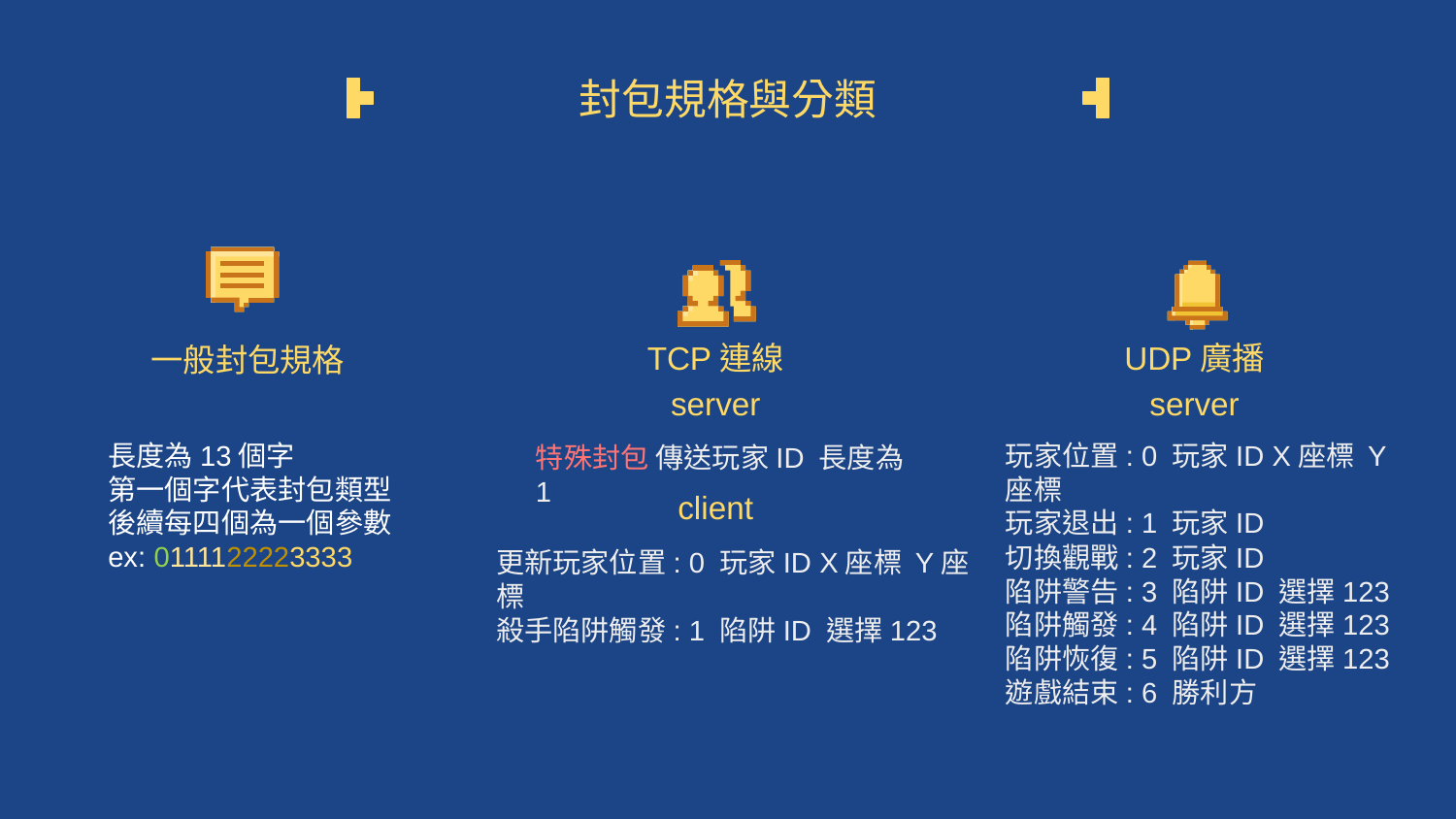

# 封包規格與分類

TCP連線
UDP廣播
一般封包規格
server
server
長度為13個字
第一個字代表封包類型
後續每四個為一個參數
ex: 0111122223333
玩家位置: 0 玩家ID X座標 Y座標
玩家退出: 1 玩家ID
切換觀戰: 2 玩家ID
陷阱警告: 3 陷阱ID 選擇123
陷阱觸發: 4 陷阱ID 選擇123
陷阱恢復: 5 陷阱ID 選擇123
遊戲結束: 6 勝利方
特殊封包 傳送玩家ID 長度為1
client
更新玩家位置: 0 玩家ID X座標 Y座標
殺手陷阱觸發: 1 陷阱ID 選擇123